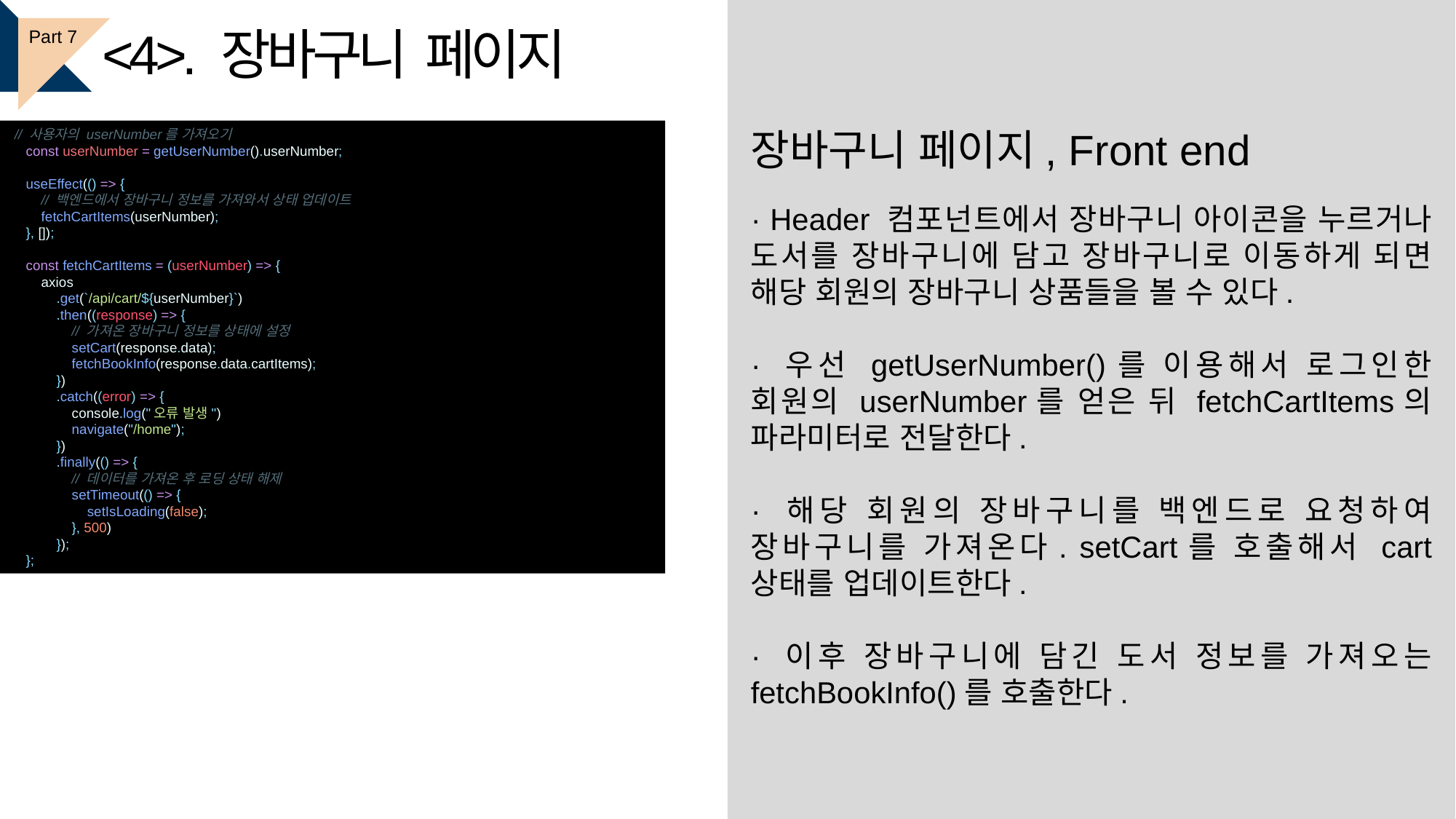

<4>. 장바구니  페이지

Part 7
장바구니 페이지, Front end
 // 사용자의 userNumber를 가져오기
    const userNumber = getUserNumber().userNumber;
    useEffect(() => {
        // 백엔드에서 장바구니 정보를 가져와서 상태 업데이트
        fetchCartItems(userNumber);
    }, []);
    const fetchCartItems = (userNumber) => {
        axios
            .get(`/api/cart/${userNumber}`)
            .then((response) => {
                // 가져온 장바구니 정보를 상태에 설정
                setCart(response.data);
                fetchBookInfo(response.data.cartItems);
            })
            .catch((error) => {
                console.log("오류 발생")
                navigate("/home");
            })
            .finally(() => {
                // 데이터를 가져온 후 로딩 상태 해제
                setTimeout(() => {
                    setIsLoading(false);
                }, 500)
            });
    };
· Header 컴포넌트에서 장바구니 아이콘을 누르거나 도서를 장바구니에 담고 장바구니로 이동하게 되면 해당 회원의 장바구니 상품들을 볼 수 있다.

· 우선 getUserNumber()를 이용해서 로그인한 회원의 userNumber를 얻은 뒤 fetchCartItems의 파라미터로 전달한다.

· 해당 회원의 장바구니를 백엔드로 요청하여 장바구니를 가져온다. setCart를 호출해서 cart 상태를 업데이트한다.

· 이후 장바구니에 담긴 도서 정보를 가져오는 fetchBookInfo()를 호출한다.